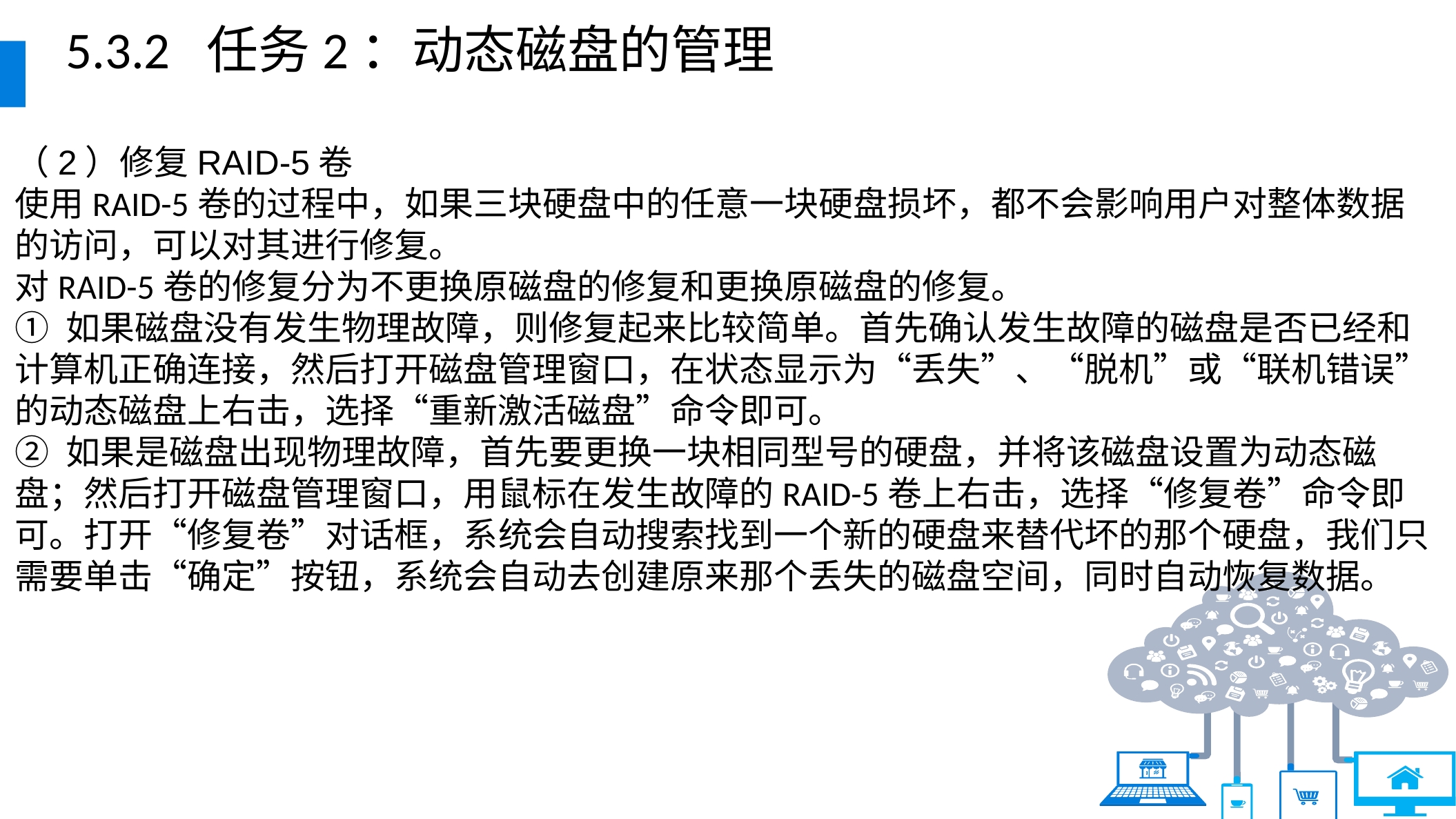

5.3.2  任务2：动态磁盘的管理

（2）修复RAID-5卷
使用RAID-5卷的过程中，如果三块硬盘中的任意一块硬盘损坏，都不会影响用户对整体数据的访问，可以对其进行修复。
对RAID-5卷的修复分为不更换原磁盘的修复和更换原磁盘的修复。
① 如果磁盘没有发生物理故障，则修复起来比较简单。首先确认发生故障的磁盘是否已经和计算机正确连接，然后打开磁盘管理窗口，在状态显示为“丢失”、“脱机”或“联机错误”的动态磁盘上右击，选择“重新激活磁盘”命令即可。
② 如果是磁盘出现物理故障，首先要更换一块相同型号的硬盘，并将该磁盘设置为动态磁盘；然后打开磁盘管理窗口，用鼠标在发生故障的RAID-5卷上右击，选择“修复卷”命令即可。打开“修复卷”对话框，系统会自动搜索找到一个新的硬盘来替代坏的那个硬盘，我们只需要单击“确定”按钮，系统会自动去创建原来那个丢失的磁盘空间，同时自动恢复数据。